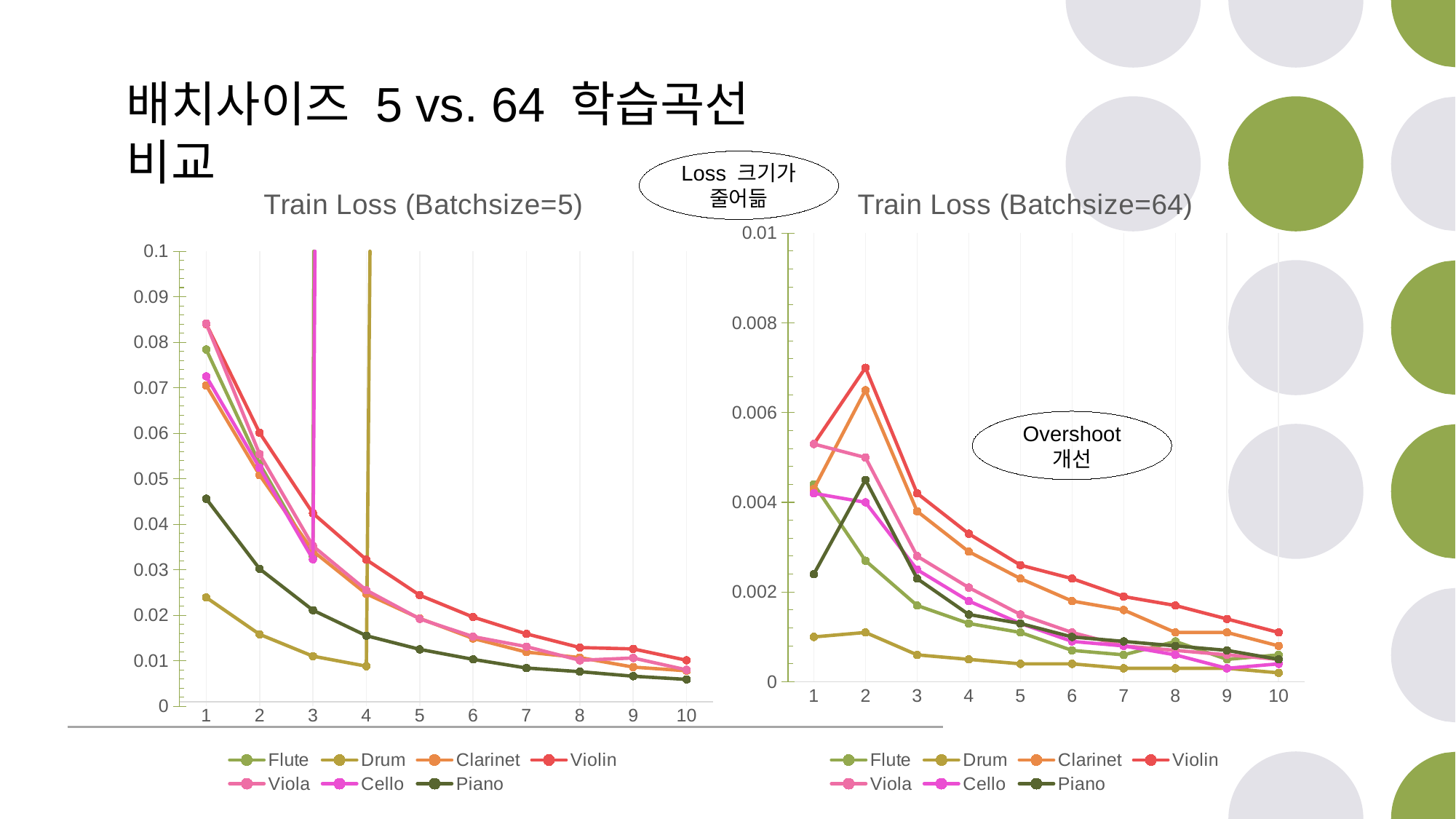

배치사이즈 5 vs. 64 학습곡선 비교
Loss 크기가 줄어듦

### Chart: Train Loss (Batchsize=5)

| Category | Flute | Drum | Clarinet | Violin | Viola | Cello | Piano |
|---|---|---|---|---|---|---|---|
| 1 | 0.0784 | 0.0239 | 0.0705 | 0.084 | 0.0841 | 0.0725 | 0.0456 |
| 2 | 0.0533 | 0.0158 | 0.0508 | 0.0601 | 0.0554 | 0.0524 | 0.0302 |
| 3 | 0.0329 | 0.011 | 0.0341 | 0.0424 | 0.0352 | 0.0323 | 0.0211 |
| 4 | 4.5595 | 0.0088 | 0.0247 | 0.0322 | 0.0255 | 1.8532 | 0.0155 |
| 5 | 4.7778 | 1.357 | 0.0193 | 0.0244 | 0.0192 | 5.3635 | 0.0125 |
| 6 | 4.7778 | 2.3281 | 0.0149 | 0.0196 | 0.0153 | 5.3635 | 0.0103 |
| 7 | 4.778 | 2.3284 | 0.0119 | 0.0159 | 0.0131 | 5.3635 | 0.0084 |
| 8 | 4.7786 | 2.3284 | 0.0107 | 0.0129 | 0.0101 | 5.3632 | 0.0076 |
| 9 | 4.778 | 2.3281 | 0.0086 | 0.0126 | 0.0106 | 5.3635 | 0.0066 |
| 10 | 4.7783 | 2.3281 | 0.0078 | 0.0101 | 0.008 | 5.3638 | 0.0059 |

### Chart: Train Loss (Batchsize=64)

| Category | Flute | Drum | Clarinet | Violin | Viola | Cello | Piano |
|---|---|---|---|---|---|---|---|
| 1 | 0.0044 | 0.001 | 0.0043 | 0.0053 | 0.0053 | 0.0042 | 0.0024 |
| 2 | 0.0027 | 0.0011 | 0.0065 | 0.007 | 0.005 | 0.004 | 0.0045 |
| 3 | 0.0017 | 0.0006 | 0.0038 | 0.0042 | 0.0028 | 0.0025 | 0.0023 |
| 4 | 0.0013 | 0.0005 | 0.0029 | 0.0033 | 0.0021 | 0.0018 | 0.0015 |
| 5 | 0.0011 | 0.0004 | 0.0023 | 0.0026 | 0.0015 | 0.0013 | 0.0013 |
| 6 | 0.0007 | 0.0004 | 0.0018 | 0.0023 | 0.0011 | 0.0009 | 0.001 |
| 7 | 0.0006 | 0.0003 | 0.0016 | 0.0019 | 0.0008 | 0.0008 | 0.0009 |
| 8 | 0.0009 | 0.0003 | 0.0011 | 0.0017 | 0.0007 | 0.0006 | 0.0008 |
| 9 | 0.0005 | 0.0003 | 0.0011 | 0.0014 | 0.0006 | 0.0003 | 0.0007 |
| 10 | 0.0006 | 0.0002 | 0.0008 | 0.0011 | 0.0005 | 0.0004 | 0.0005 |
Overshoot 개선